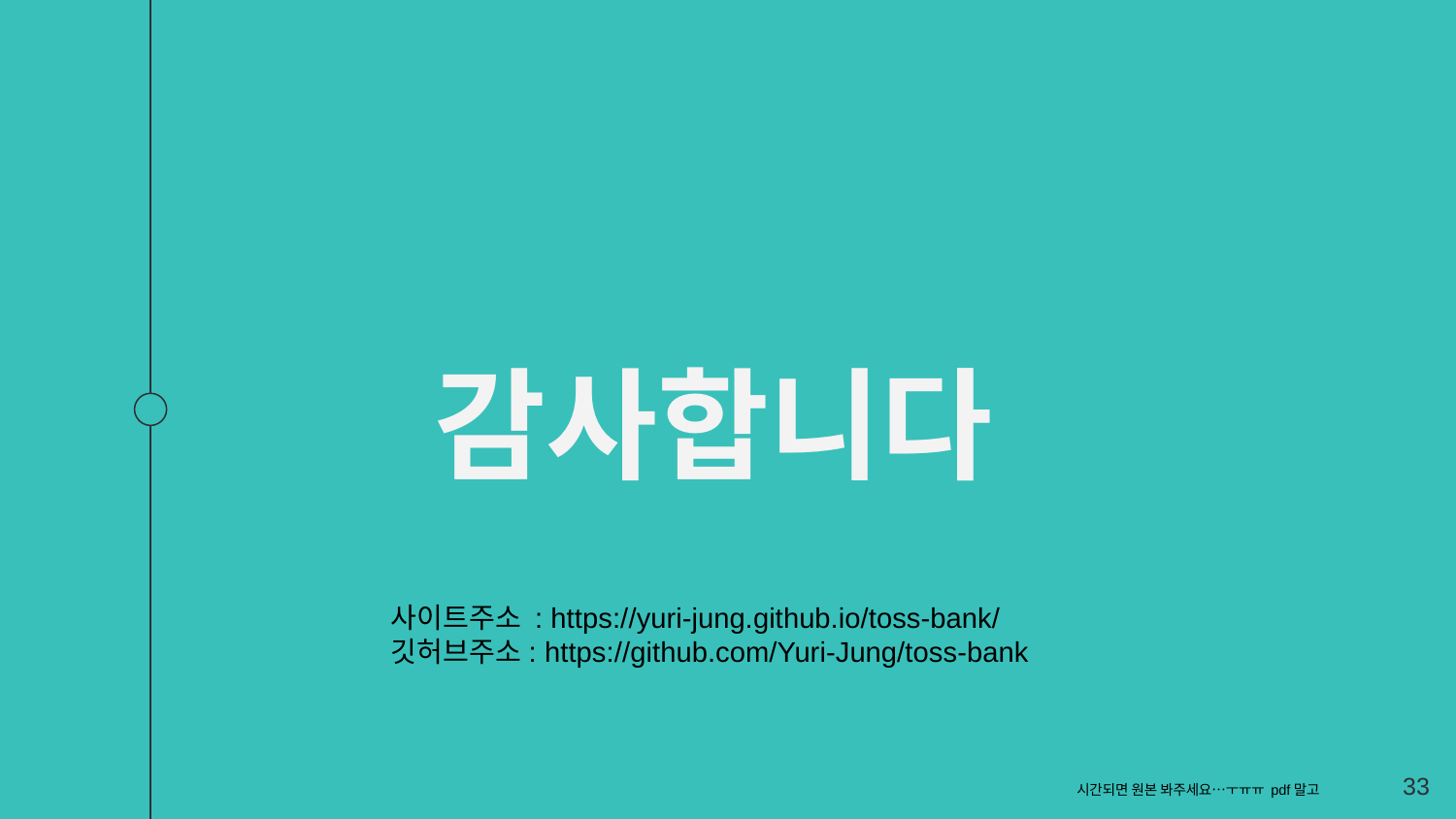

감사합니다
사이트주소 : https://yuri-jung.github.io/toss-bank/
깃허브주소: https://github.com/Yuri-Jung/toss-bank
33
시간되면 원본 봐주세요…ㅜㅠㅠ pdf말고